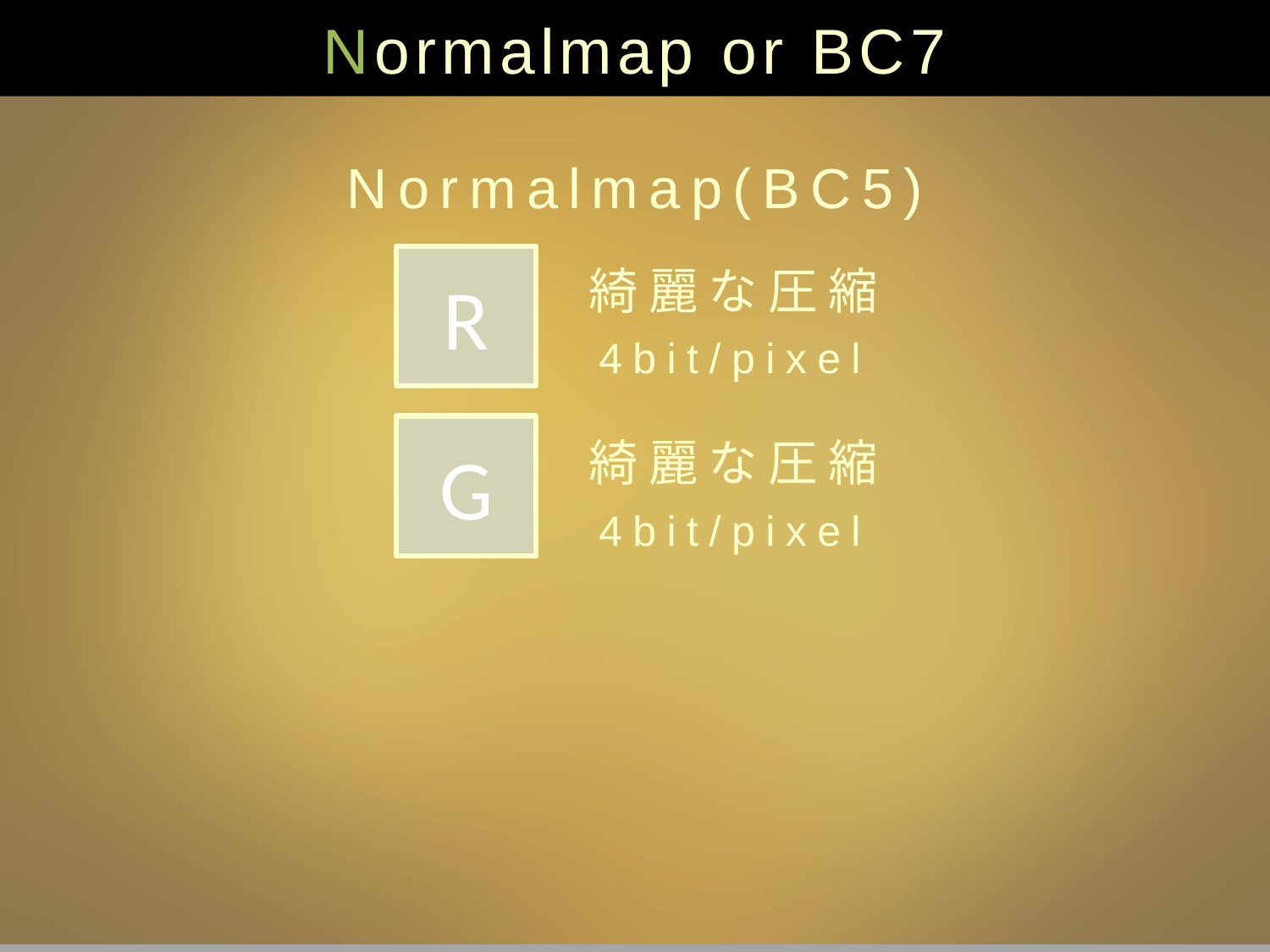

Normalmap or BC7
Normalmap(BC5)
綺麗な圧縮
R
4bit/pixel
綺麗な圧縮
G
4bit/pixel